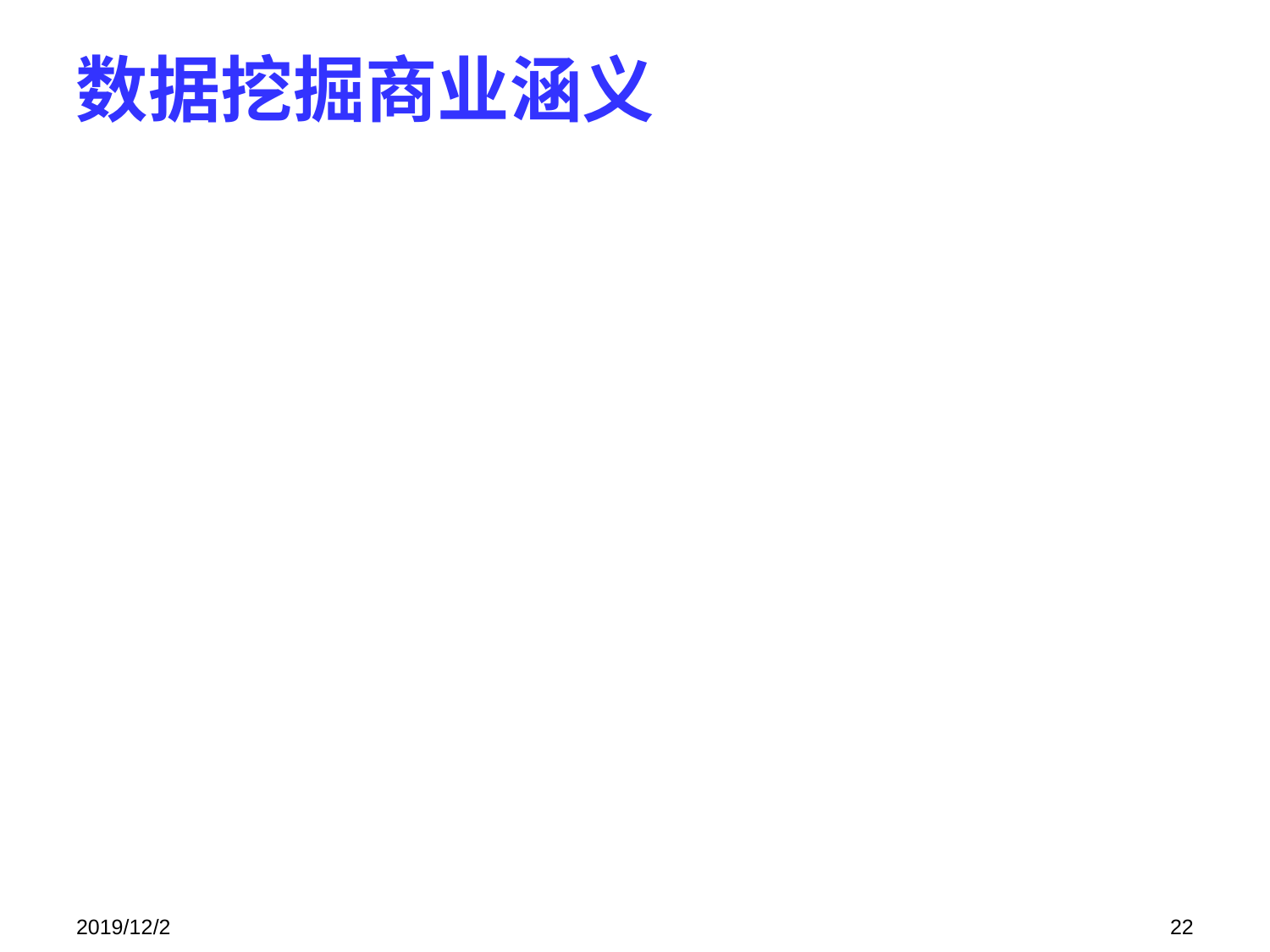

# 数据挖掘商业涵义
数据挖掘是一种新的商业信息处理技术，其主要特点是对商业数据库中的大量业务数据进行抽取、转换、分析和其他模型化处理，从中提取辅助商业决策的关键性数据。
2019/12/2
22